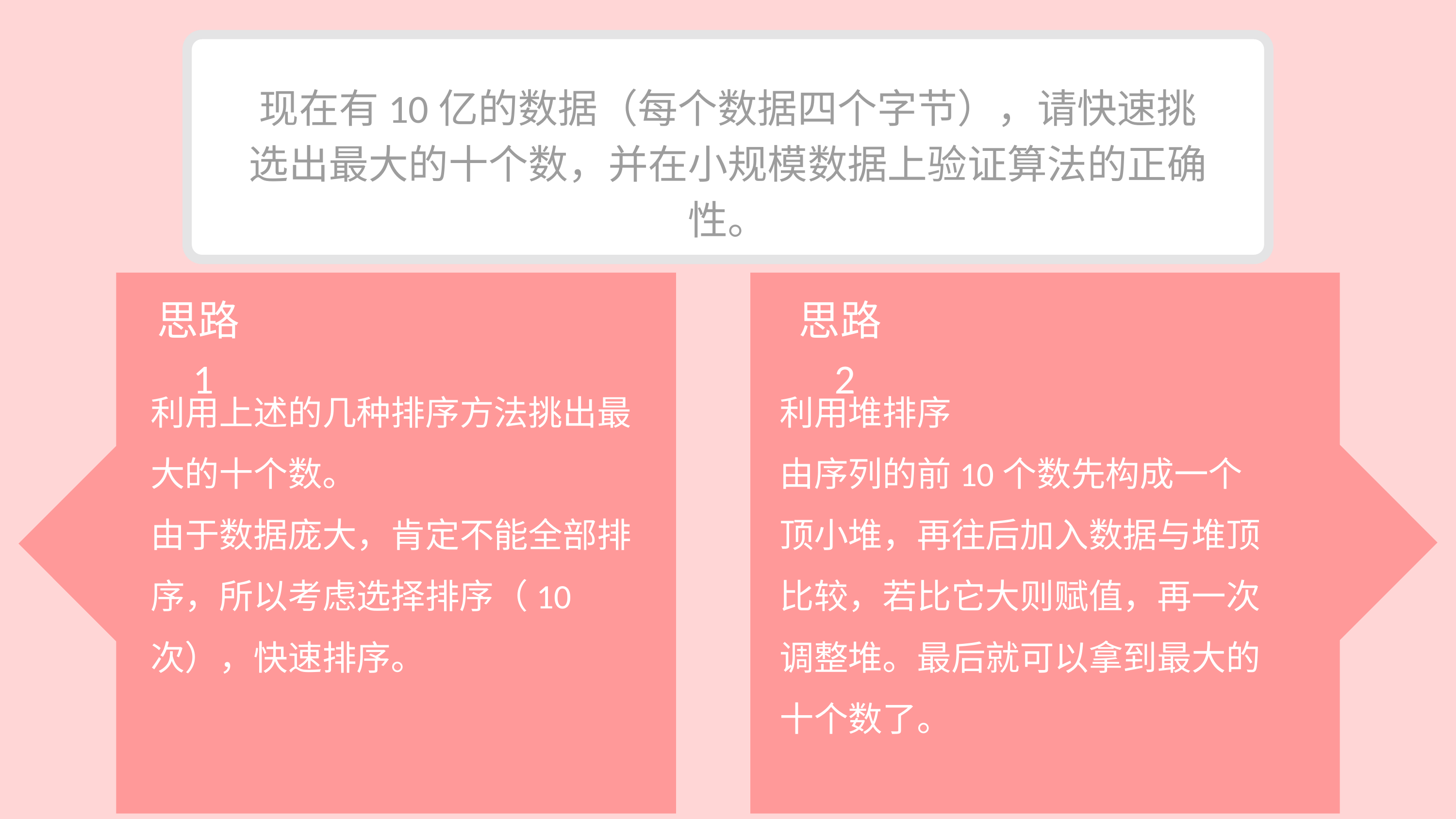

现在有10亿的数据（每个数据四个字节），请快速挑选出最大的十个数，并在小规模数据上验证算法的正确性。

思路1
思路2
利用上述的几种排序方法挑出最大的十个数。
由于数据庞大，肯定不能全部排序，所以考虑选择排序（10次），快速排序。
利用堆排序
由序列的前10个数先构成一个顶小堆，再往后加入数据与堆顶比较，若比它大则赋值，再一次调整堆。最后就可以拿到最大的十个数了。